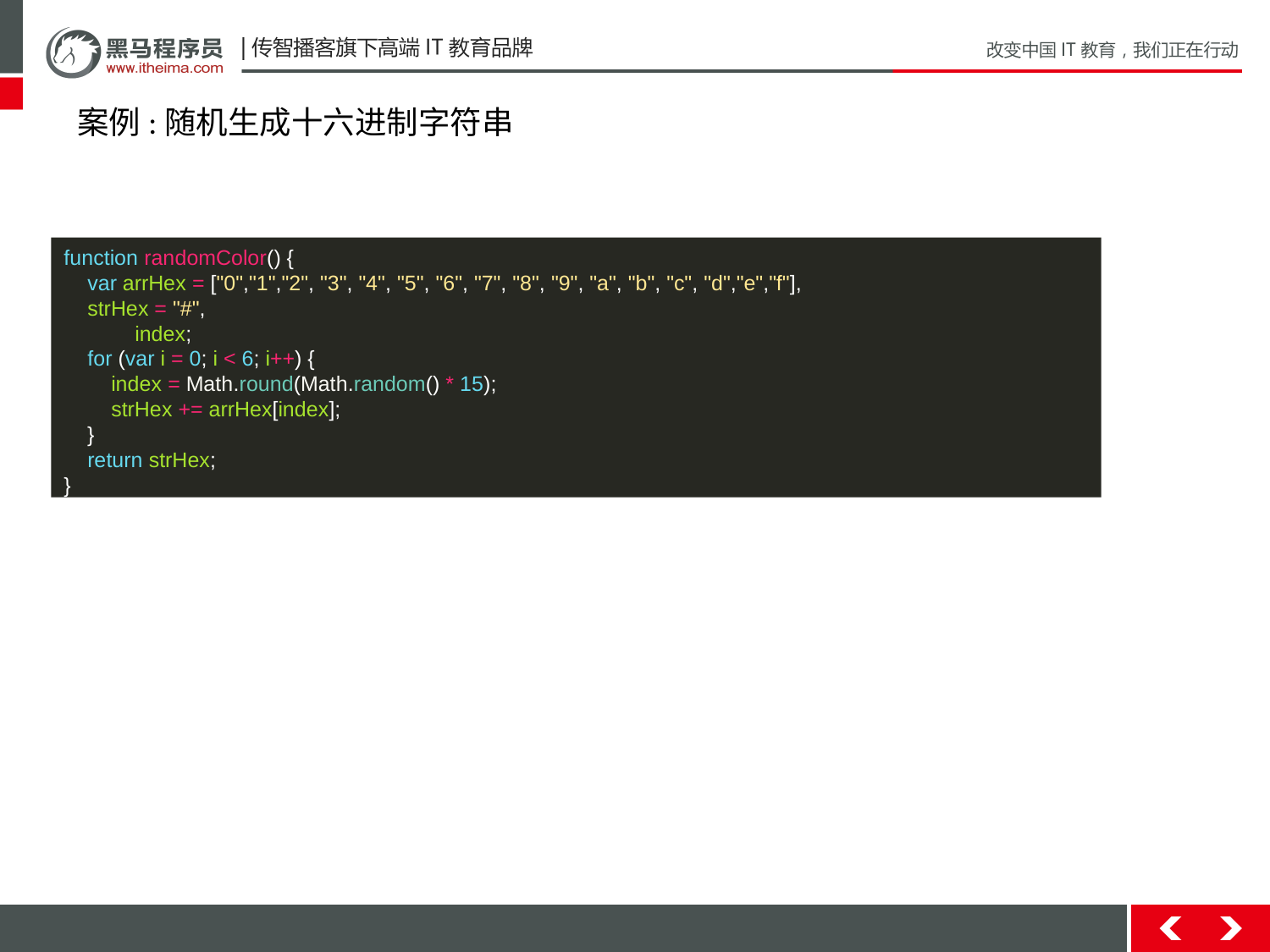

案例:随机生成十六进制字符串
function randomColor() {
    var arrHex = ["0","1","2", "3", "4", "5", "6", "7", "8", "9", "a", "b", "c", "d","e","f"],
    strHex = "#",
            index;
    for (var i = 0; i < 6; i++) {
        index = Math.round(Math.random() * 15);
        strHex += arrHex[index];
    }
    return strHex;
}